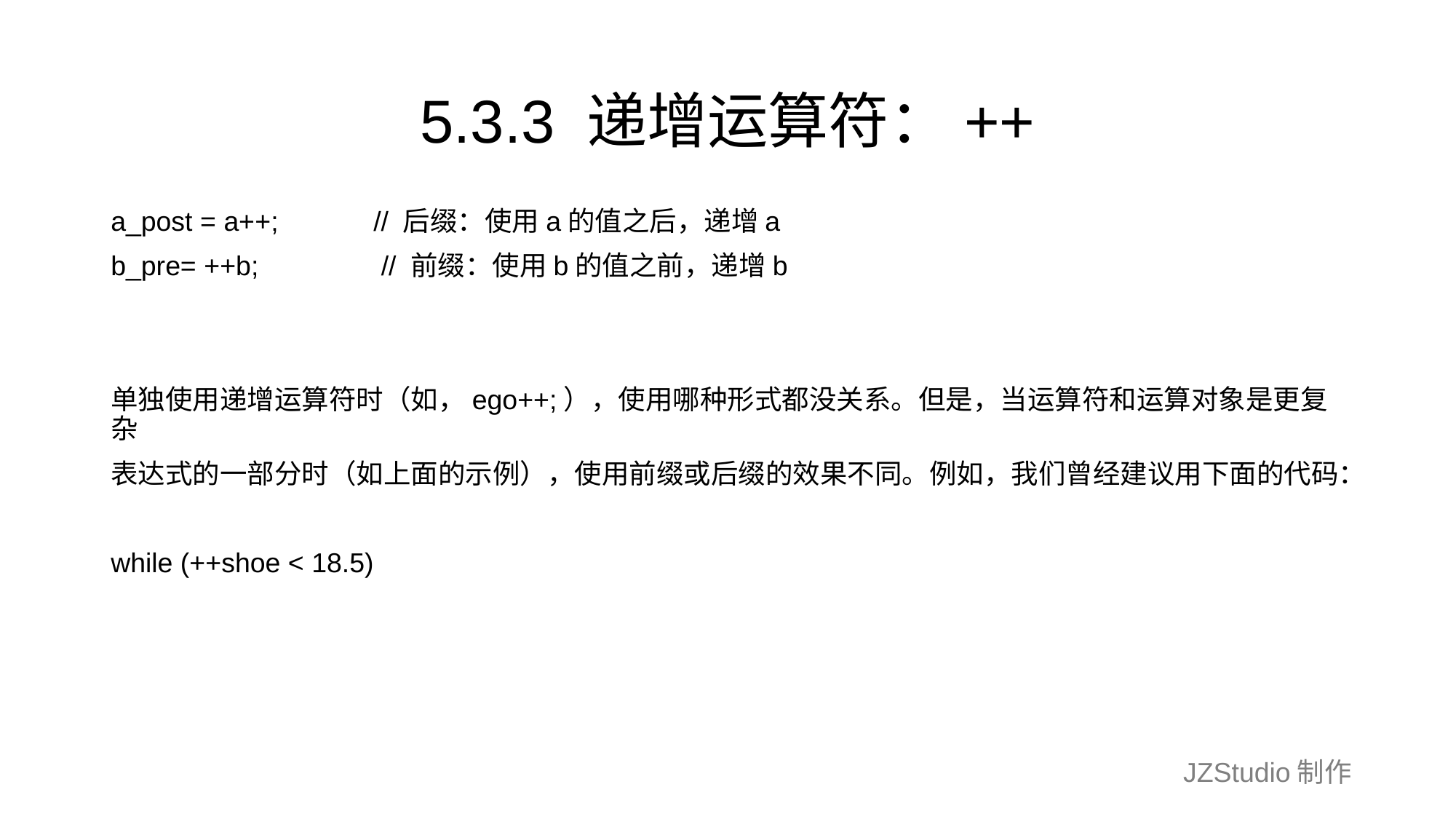

# 5.3.3 递增运算符：++
a_post = a++;　　　// 后缀：使用a的值之后，递增a
b_pre= ++b;　　　　// 前缀：使用b的值之前，递增b

单独使用递增运算符时（如，ego++;），使用哪种形式都没关系。但是，当运算符和运算对象是更复杂
表达式的一部分时（如上面的示例），使用前缀或后缀的效果不同。例如，我们曾经建议用下面的代码：

while (++shoe < 18.5)